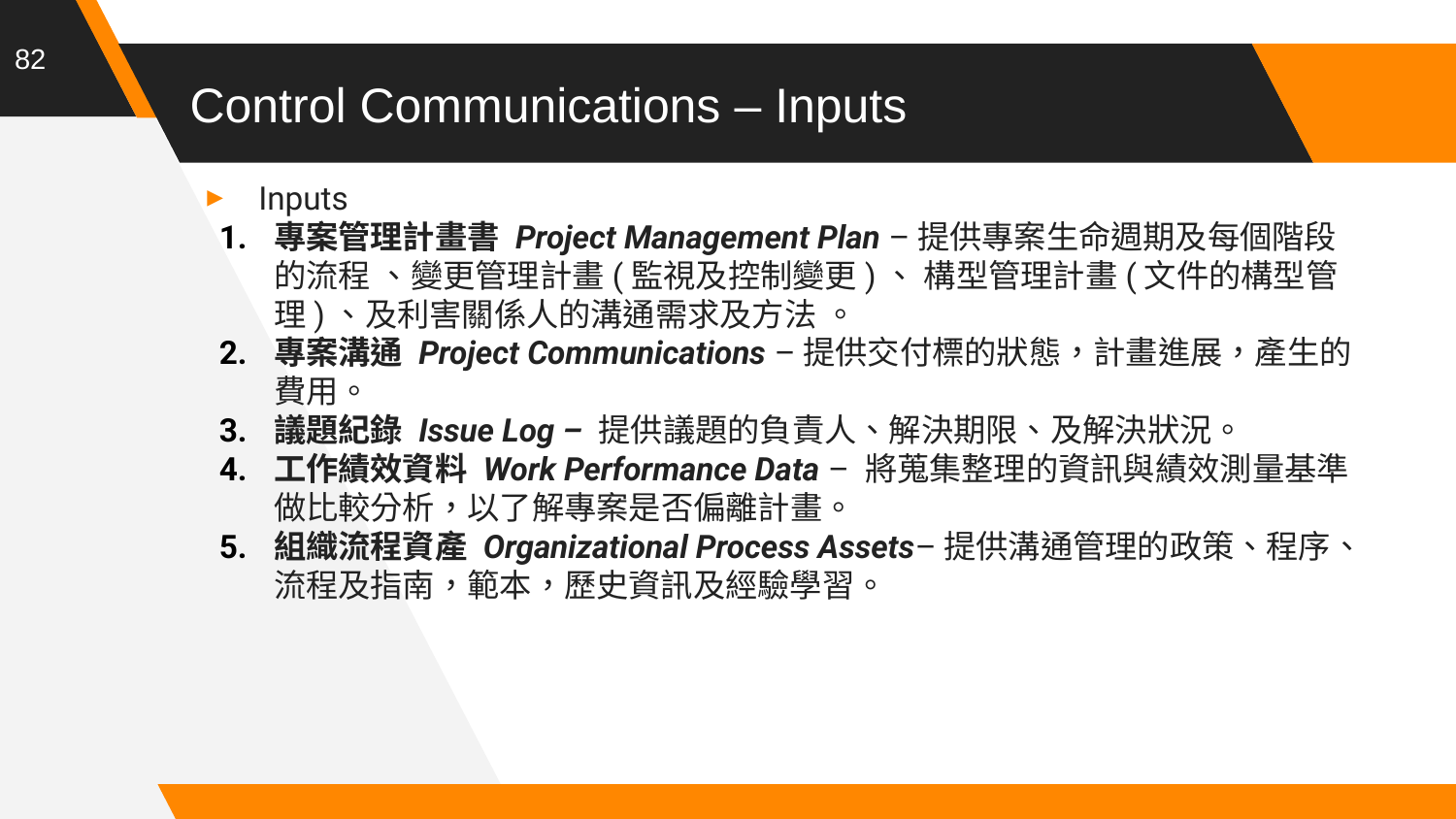

82
# Control Communications – Inputs
Inputs
專案管理計畫書 Project Management Plan –提供專案生命週期及每個階段的流程 、變更管理計畫(監視及控制變更)、 構型管理計畫(文件的構型管理)、及利害關係人的溝通需求及方法 。
專案溝通 Project Communications –提供交付標的狀態，計畫進展，產生的費用。
議題紀錄 Issue Log – 提供議題的負責人、解決期限、及解決狀況。
工作績效資料 Work Performance Data – 將蒐集整理的資訊與績效測量基準做比較分析，以了解專案是否偏離計畫。
組織流程資產 Organizational Process Assets–提供溝通管理的政策、程序、流程及指南，範本，歷史資訊及經驗學習。